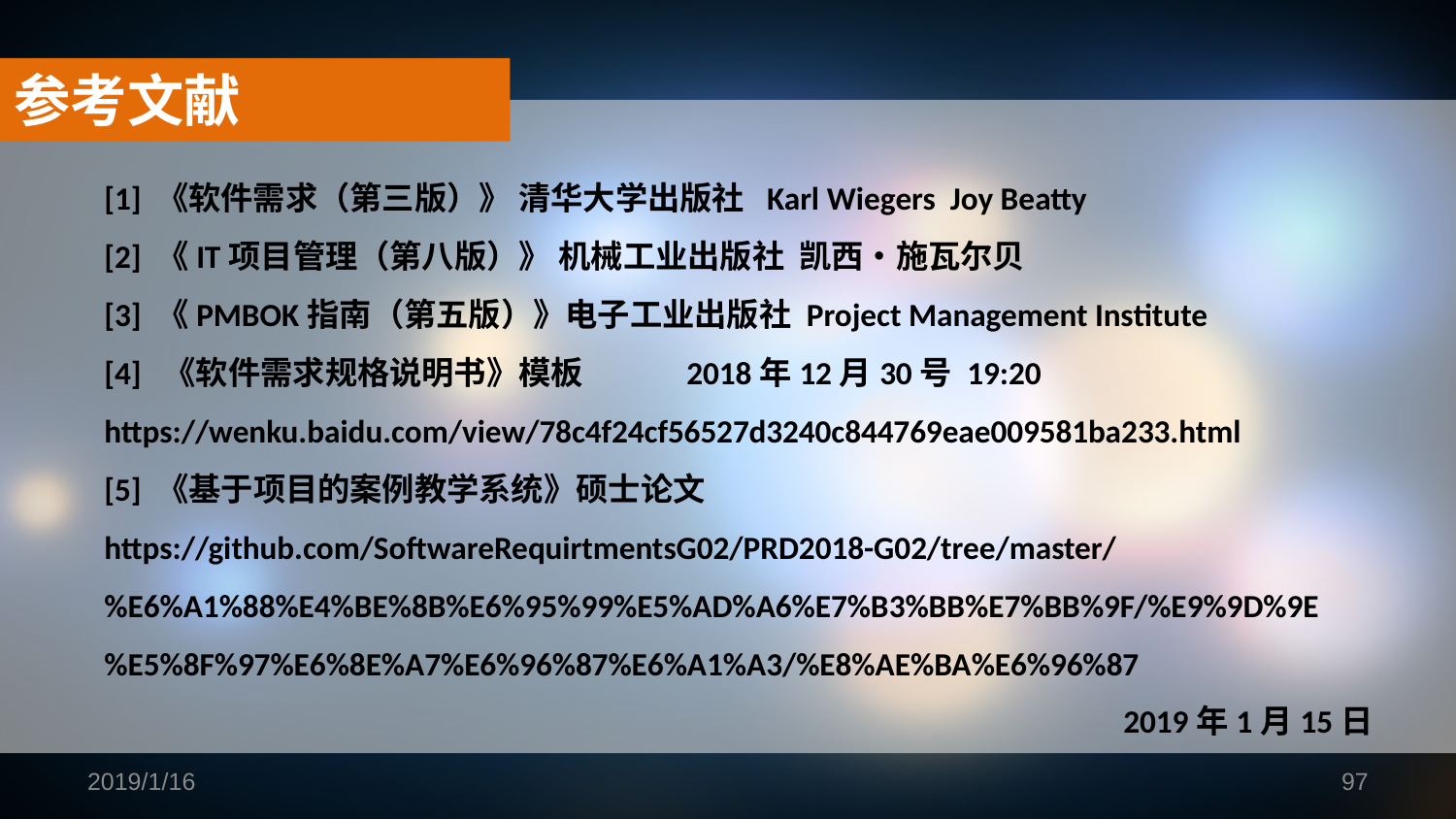

参考文献

[1] 《软件需求（第三版）》 清华大学出版社  Karl Wiegers  Joy Beatty
[2] 《IT项目管理（第八版）》 机械工业出版社  凯西•施瓦尔贝
[3] 《PMBOK指南（第五版）》电子工业出版社 Project Management Institute
[4]  《软件需求规格说明书》模板	2018年12月30号 19:20
https://wenku.baidu.com/view/78c4f24cf56527d3240c844769eae009581ba233.html
[5] 《基于项目的案例教学系统》硕士论文
https://github.com/SoftwareRequirtmentsG02/PRD2018-G02/tree/master/%E6%A1%88%E4%BE%8B%E6%95%99%E5%AD%A6%E7%B3%BB%E7%BB%9F/%E9%9D%9E%E5%8F%97%E6%8E%A7%E6%96%87%E6%A1%A3/%E8%AE%BA%E6%96%87
							2019年1月15日

2019/1/16
97